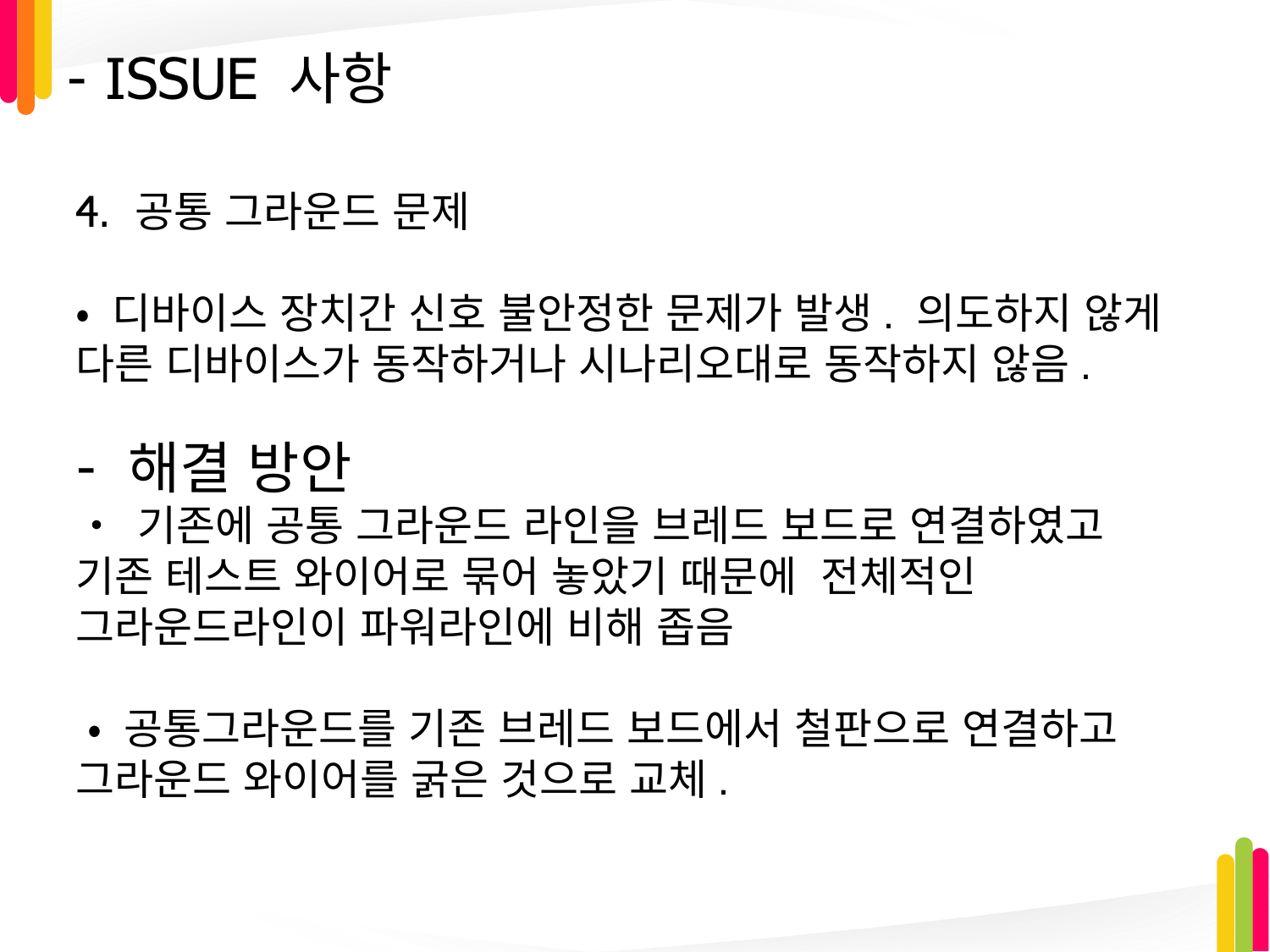

# - ISSUE 사항
4. 공통 그라운드 문제

• 디바이스 장치간 신호 불안정한 문제가 발생. 의도하지 않게 다른 디바이스가 동작하거나 시나리오대로 동작하지 않음.

- 해결 방안
• 기존에 공통 그라운드 라인을 브레드 보드로 연결하였고 기존 테스트 와이어로 묶어 놓았기 때문에  전체적인 그라운드라인이 파워라인에 비해 좁음

 • 공통그라운드를 기존 브레드 보드에서 철판으로 연결하고
그라운드 와이어를 굵은 것으로 교체.